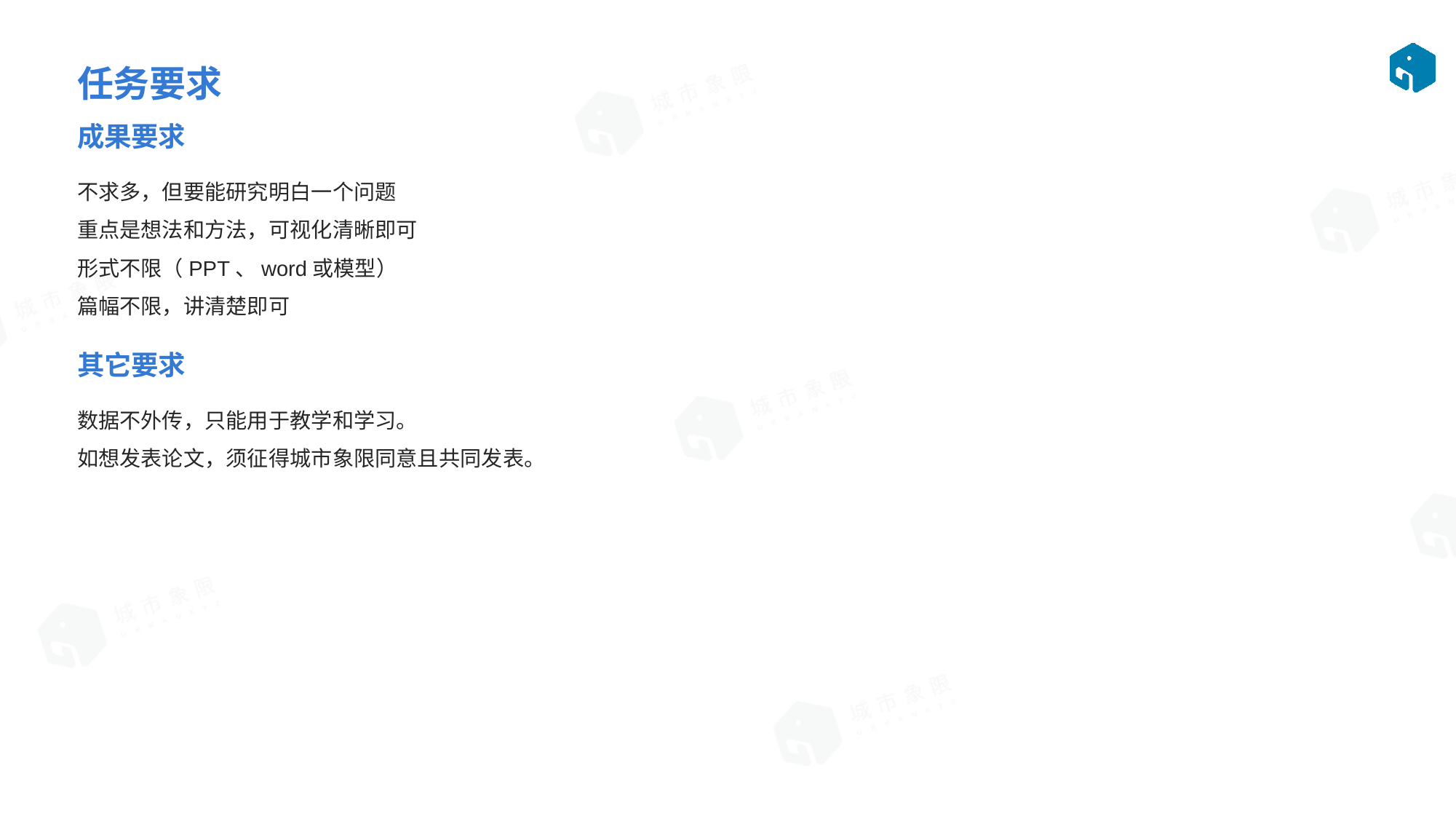

# 任务要求
成果要求
不求多，但要能研究明白一个问题
重点是想法和方法，可视化清晰即可
形式不限（PPT、word或模型）
篇幅不限，讲清楚即可
其它要求
数据不外传，只能用于教学和学习。
如想发表论文，须征得城市象限同意且共同发表。